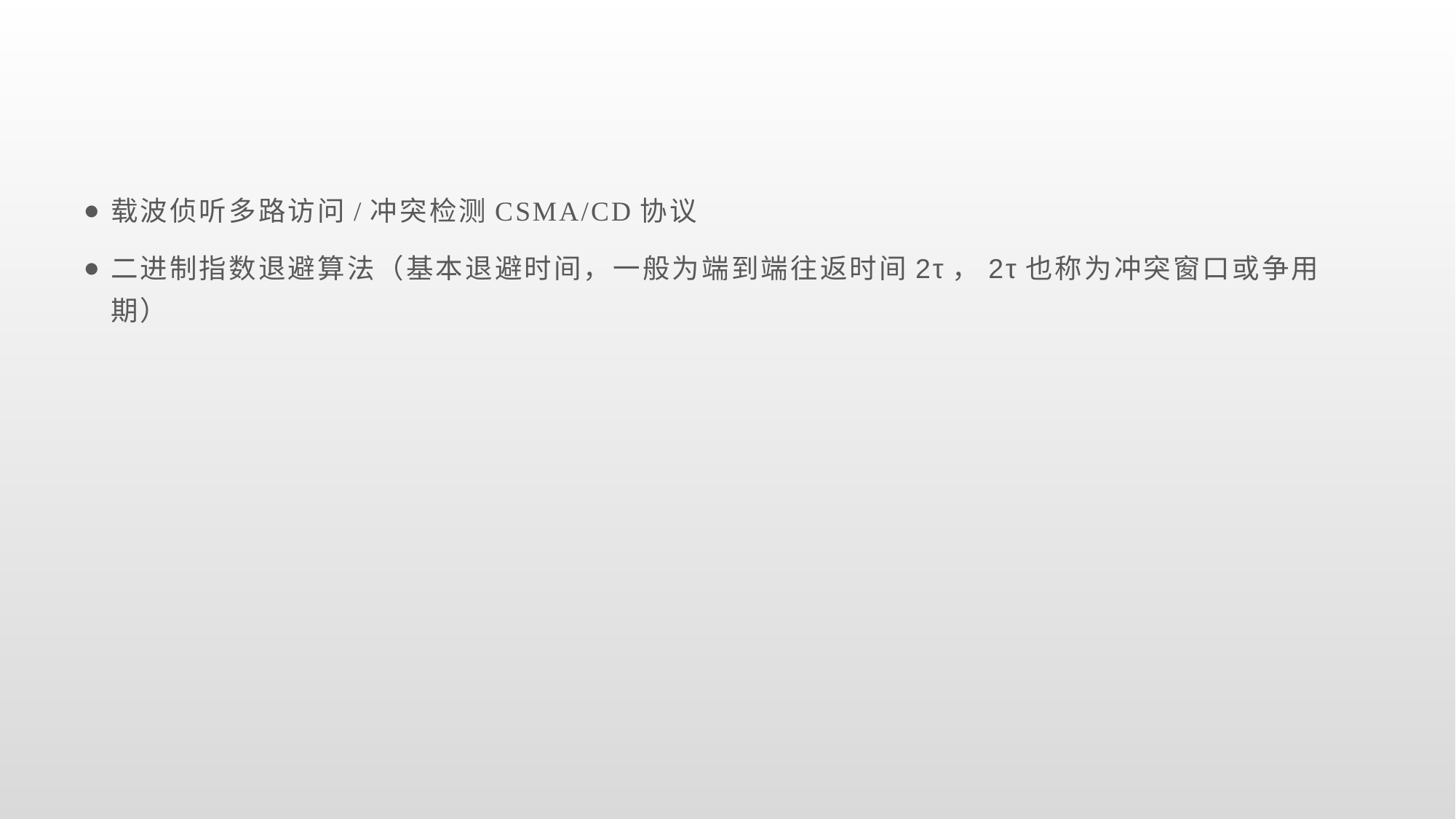

#
载波侦听多路访问/冲突检测CSMA/CD协议
二进制指数退避算法（基本退避时间，一般为端到端往返时间2τ，2τ也称为冲突窗口或争用期）